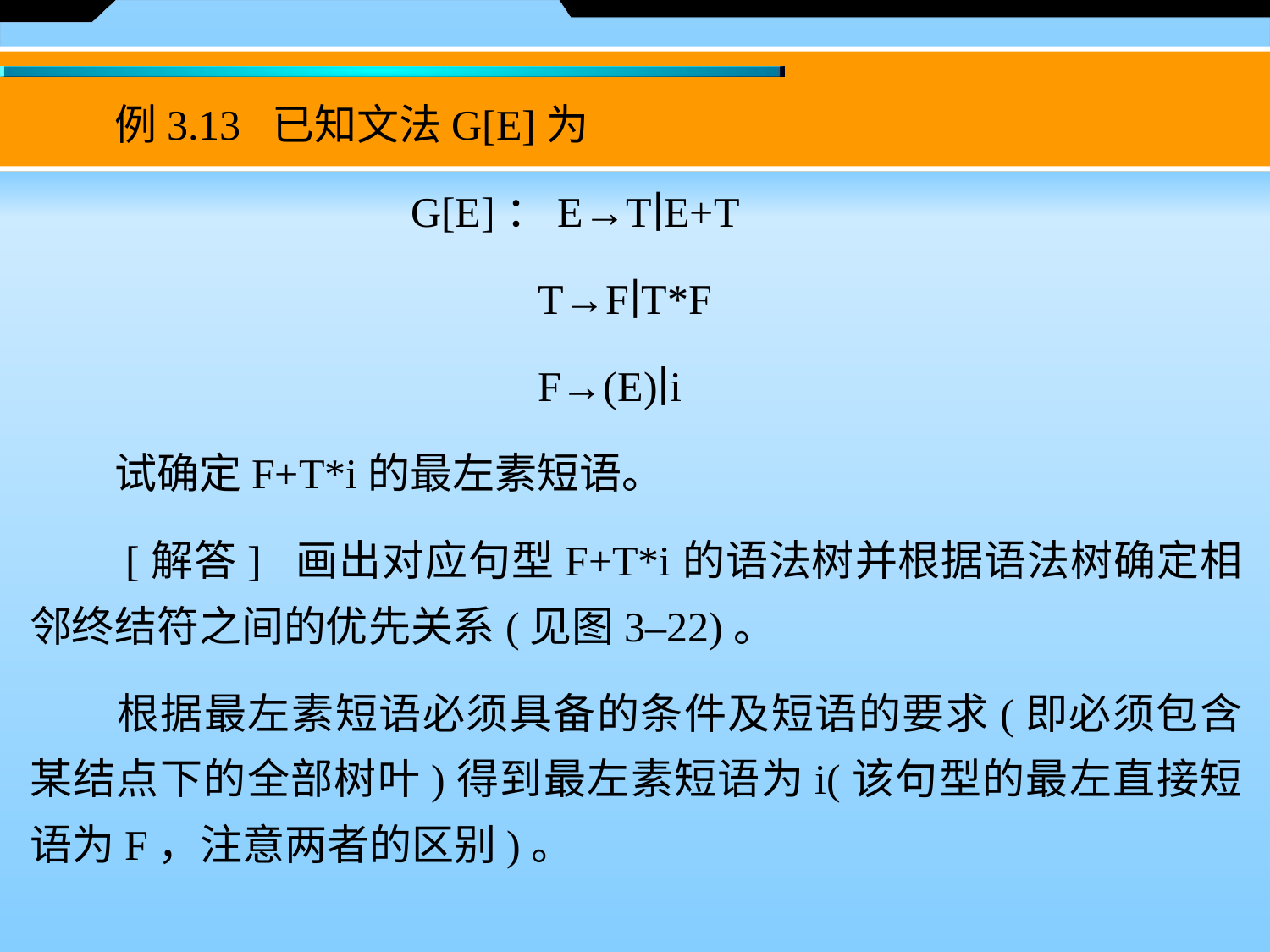

例3.13  已知文法G[E]为
			G[E]：E→T∣E+T
				T→F∣T*F
				F→(E)∣i
　　试确定F+T*i的最左素短语。
　　[解答]  画出对应句型F+T*i的语法树并根据语法树确定相邻终结符之间的优先关系(见图3–22)。
　　根据最左素短语必须具备的条件及短语的要求(即必须包含某结点下的全部树叶)得到最左素短语为i(该句型的最左直接短语为F，注意两者的区别)。